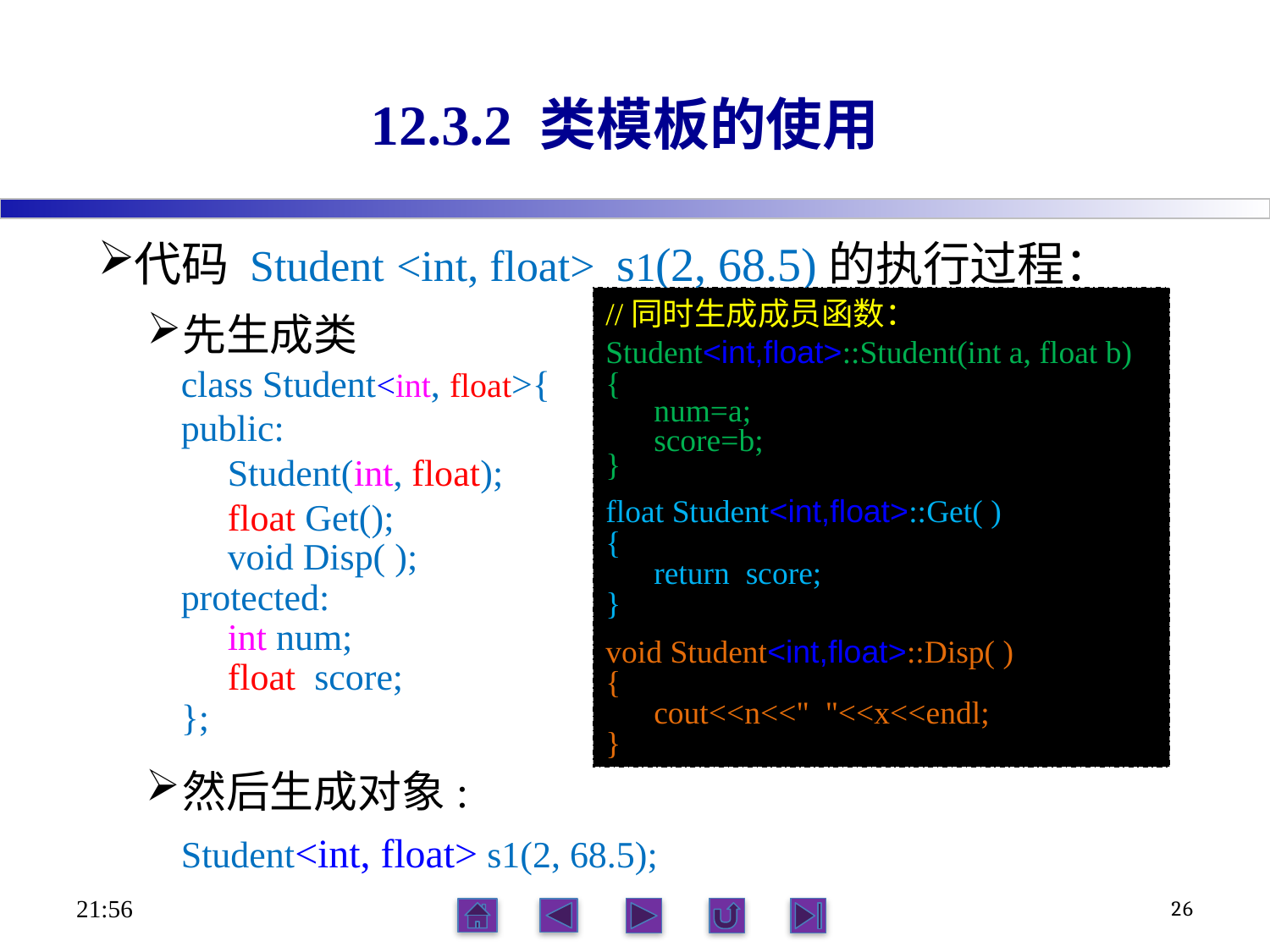

# 12.3.2 类模板的使用
代码 Student <int, float>  s1(2, 68.5)的执行过程：
先生成类
class Student<int, float>{
public:
     Student(int, float);
     float Get();
     void Disp( );
protected:
     int num;
     float  score;
};
然后生成对象:
Student<int, float> s1(2, 68.5);

//同时生成成员函数：
Student<int,float>::Student(int a, float b)
{
      num=a;
      score=b;
}
float Student<int,float>::Get( )
{
      return  score;
}
void Student<int,float>::Disp( )
{
      cout<<n<<"  "<<x<<endl;
}
21:56
26